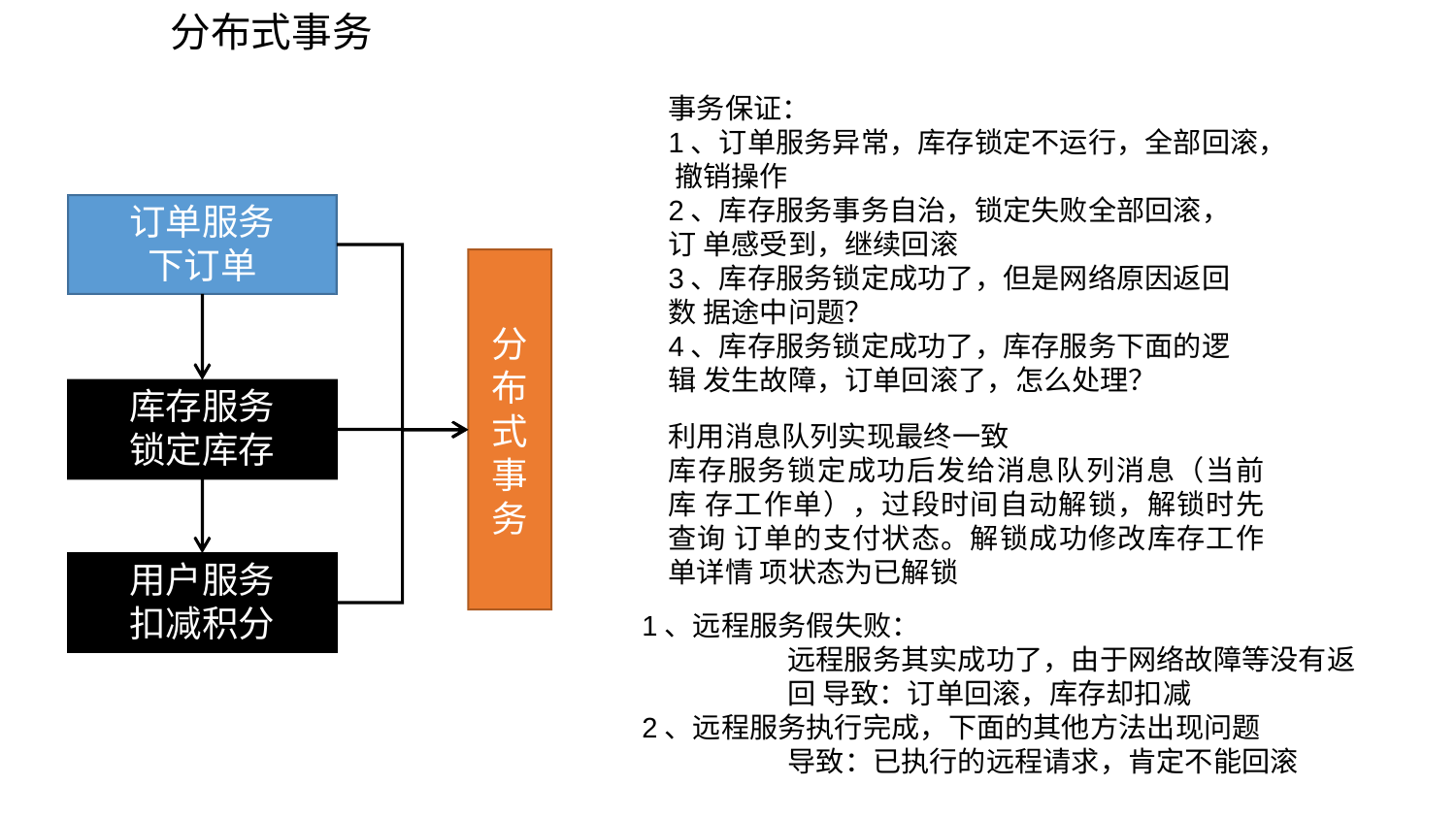

# 分布式事务
事务保证：
1、订单服务异常，库存锁定不运行，全部回滚， 撤销操作
2、库存服务事务自治，锁定失败全部回滚，订 单感受到，继续回滚
3、库存服务锁定成功了，但是网络原因返回数 据途中问题？
4、库存服务锁定成功了，库存服务下面的逻辑 发生故障，订单回滚了，怎么处理？

利用消息队列实现最终一致
库存服务锁定成功后发给消息队列消息（当前库 存工作单），过段时间自动解锁，解锁时先查询 订单的支付状态。解锁成功修改库存工作单详情 项状态为已解锁
1、远程服务假失败：
远程服务其实成功了，由于网络故障等没有返回 导致：订单回滚，库存却扣减
2、远程服务执行完成，下面的其他方法出现问题
导致：已执行的远程请求，肯定不能回滚

订单服务 下订单

分 布 式 事 务

库存服务 锁定库存

用户服务 扣减积分